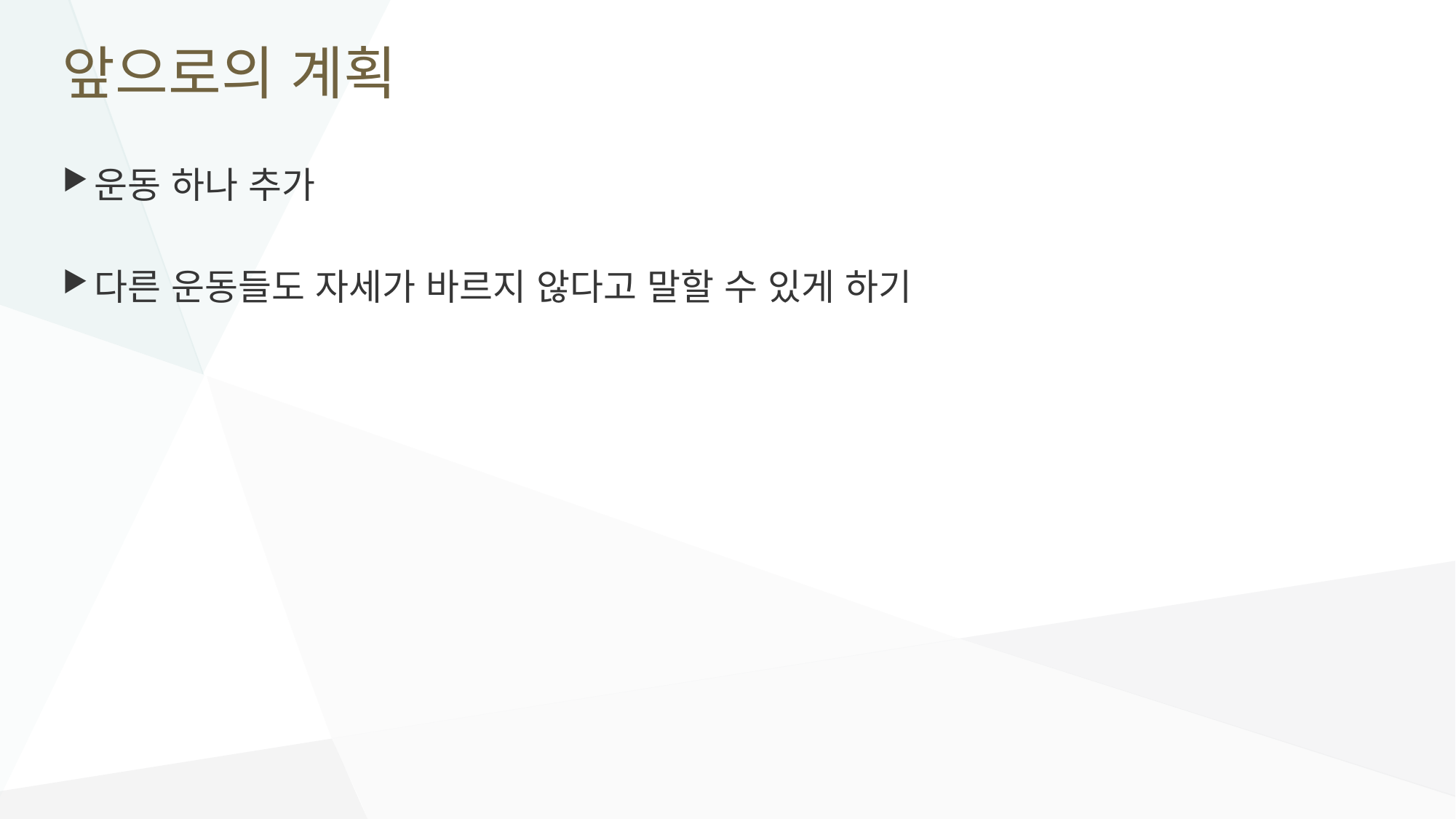

# 앞으로의 계획
운동 하나 추가

다른 운동들도 자세가 바르지 않다고 말할 수 있게 하기